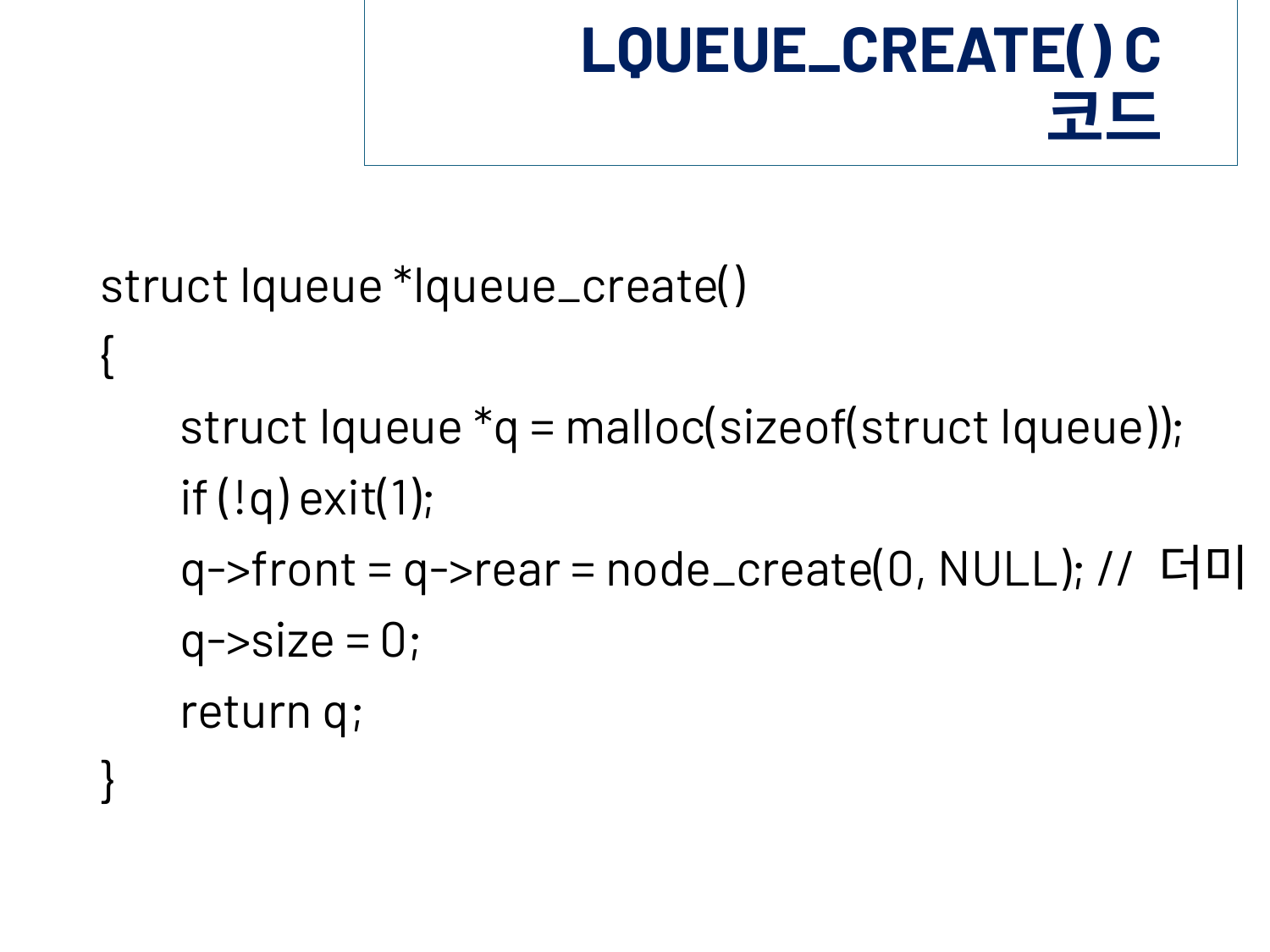

# LQUEUE_CREATE() C 코드
struct lqueue *lqueue_create()
{
        struct lqueue *q = malloc(sizeof(struct lqueue));
        if (!q) exit(1);
        q->front = q->rear = node_create(0, NULL); // 더미
        q->size = 0;
        return q;
}